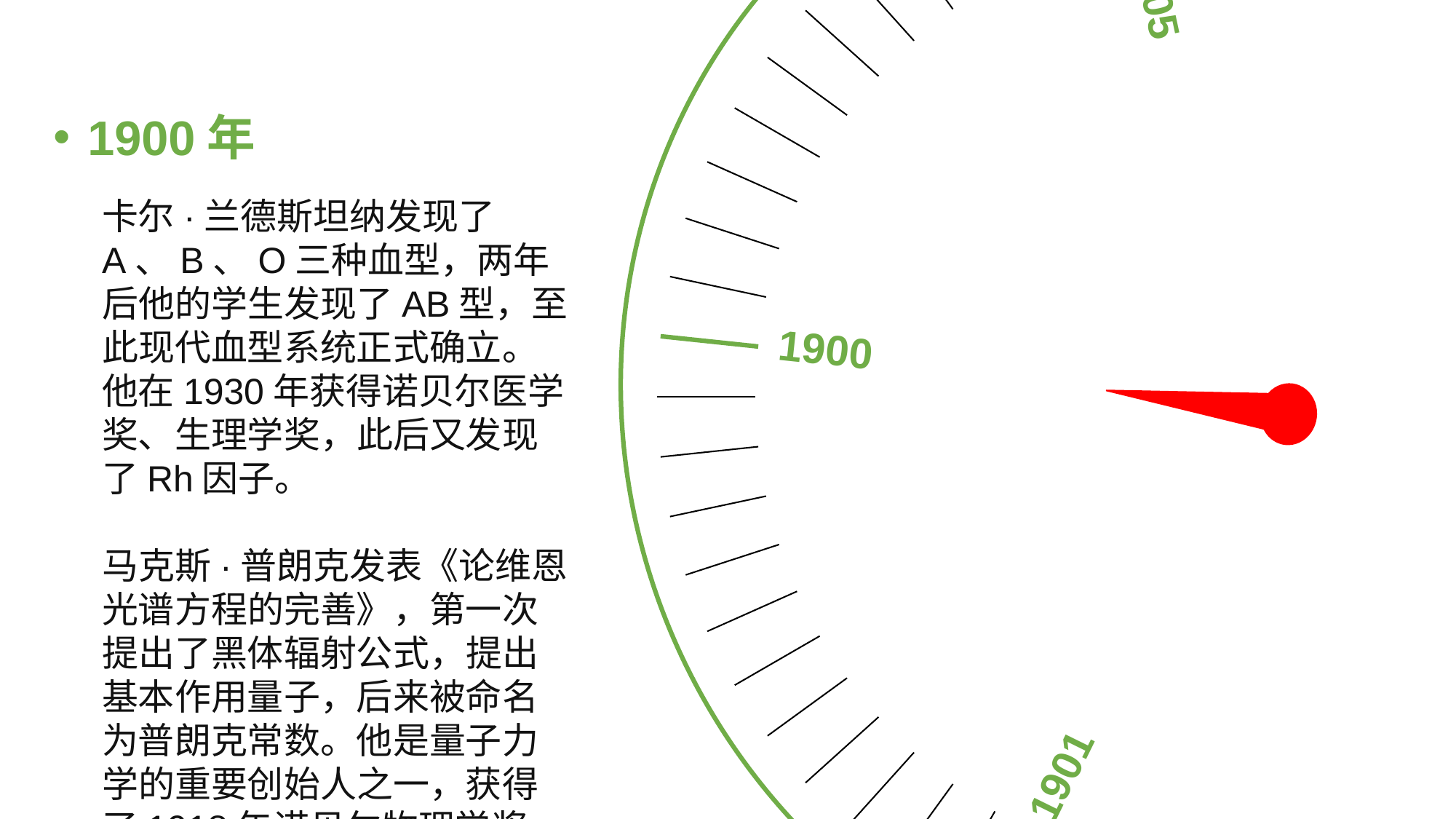

1905
1904
1900
1903
1901
1900年
卡尔·兰德斯坦纳发现了A、B、O三种血型，两年后他的学生发现了AB型，至此现代血型系统正式确立。他在1930年获得诺贝尔医学奖、生理学奖，此后又发现了Rh因子。

马克斯·普朗克发表《论维恩光谱方程的完善》，第一次提出了黑体辐射公式，提出基本作用量子，后来被命名为普朗克常数。他是量子力学的重要创始人之一，获得了1918年诺贝尔物理学奖。